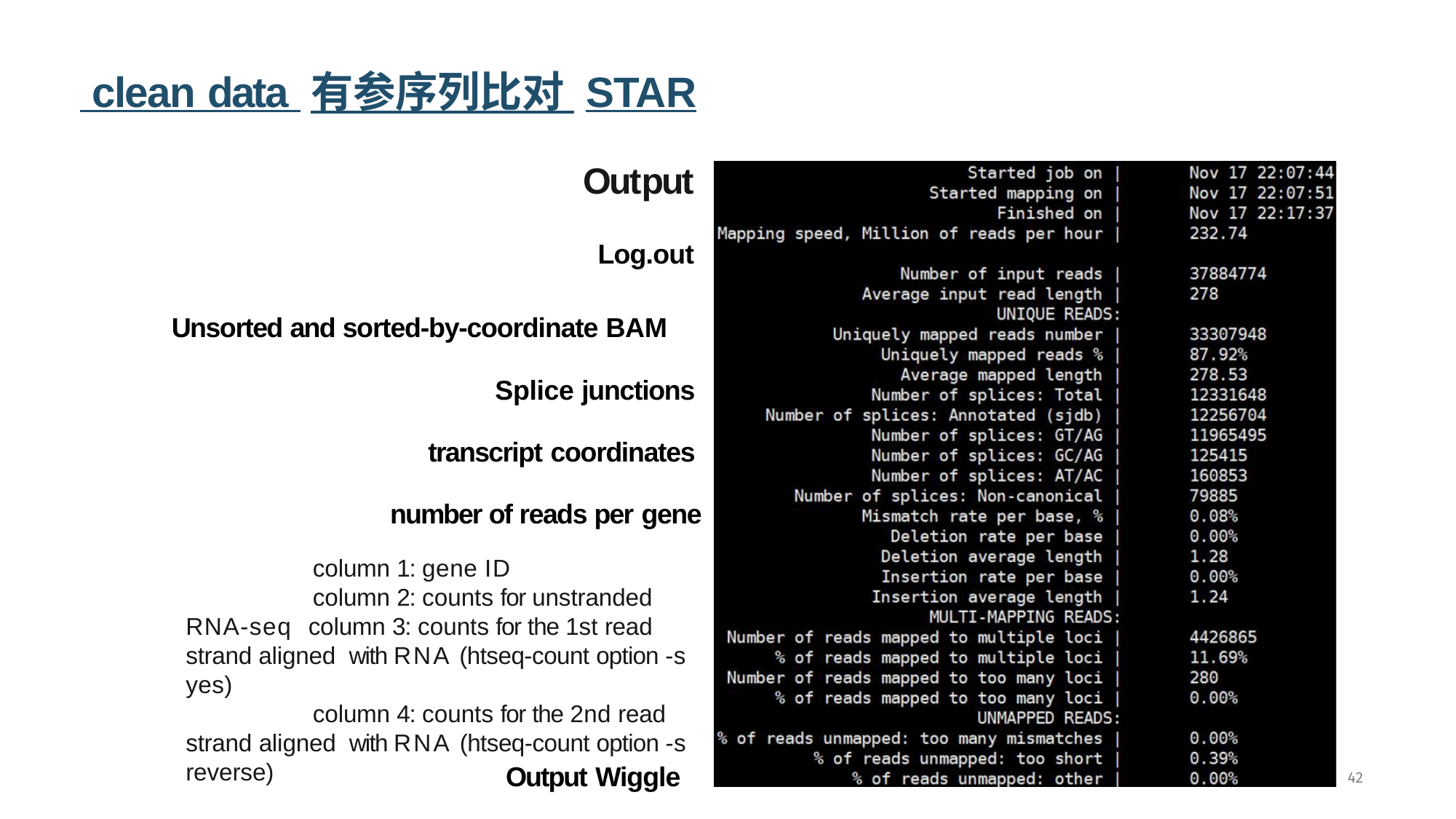

# clean data 有参序列比对 STAR
Output
Log.out

Unsorted and sorted-by-coordinate BAM
Splice junctions  transcript coordinates  number of reads per gene
column 1: gene ID
column 2: counts for unstranded RNA-seq  column 3: counts for the 1st read strand aligned  with RNA (htseq-count option -s yes)
column 4: counts for the 2nd read strand aligned  with RNA (htseq-count option -s reverse)

Output Wiggle
42